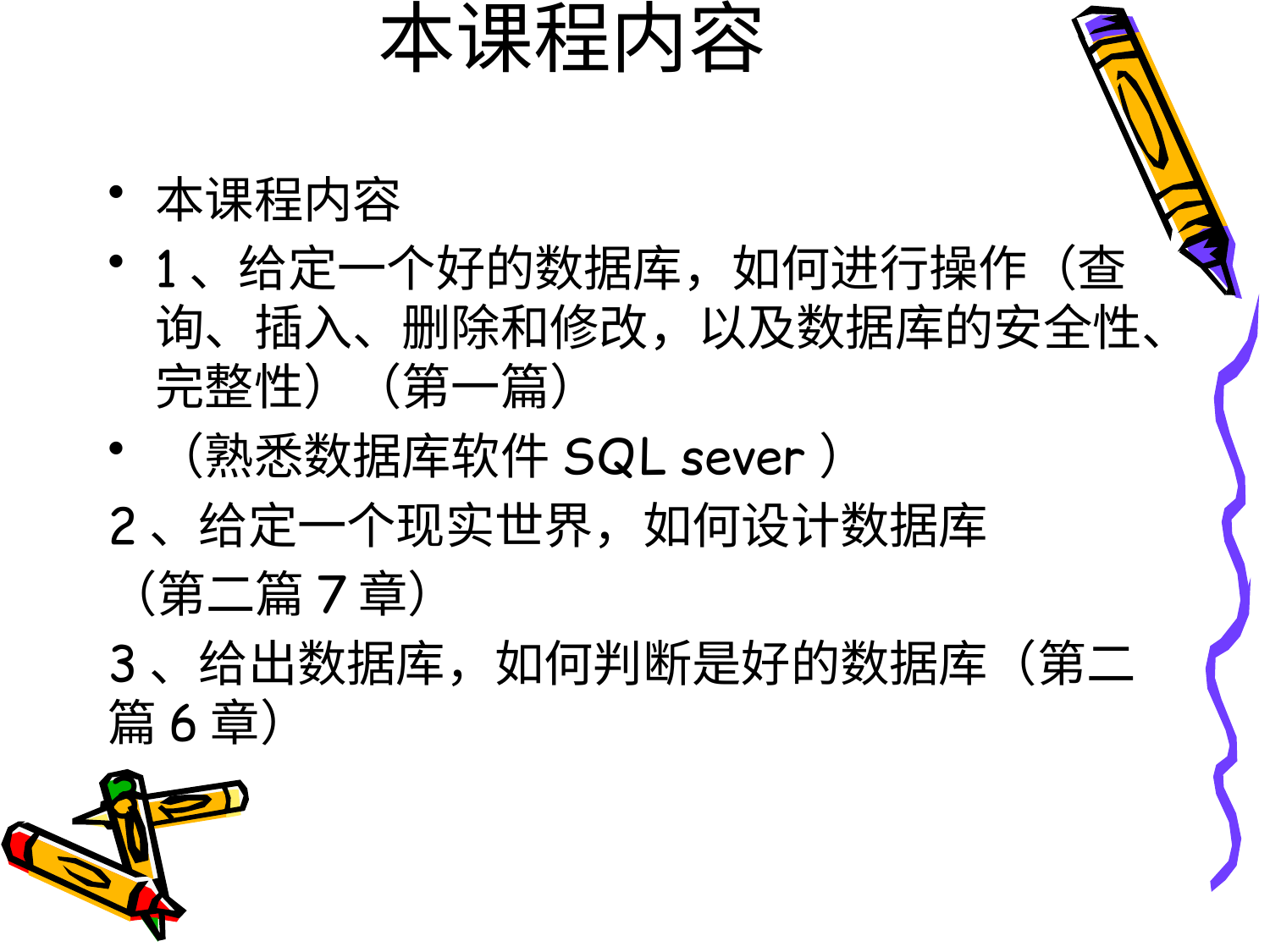

# 本课程内容
本课程内容
1、给定一个好的数据库，如何进行操作（查询、插入、删除和修改，以及数据库的安全性、完整性）（第一篇）
（熟悉数据库软件SQL sever）
2、给定一个现实世界，如何设计数据库
（第二篇7章）
3、给出数据库，如何判断是好的数据库（第二篇6章）
3、